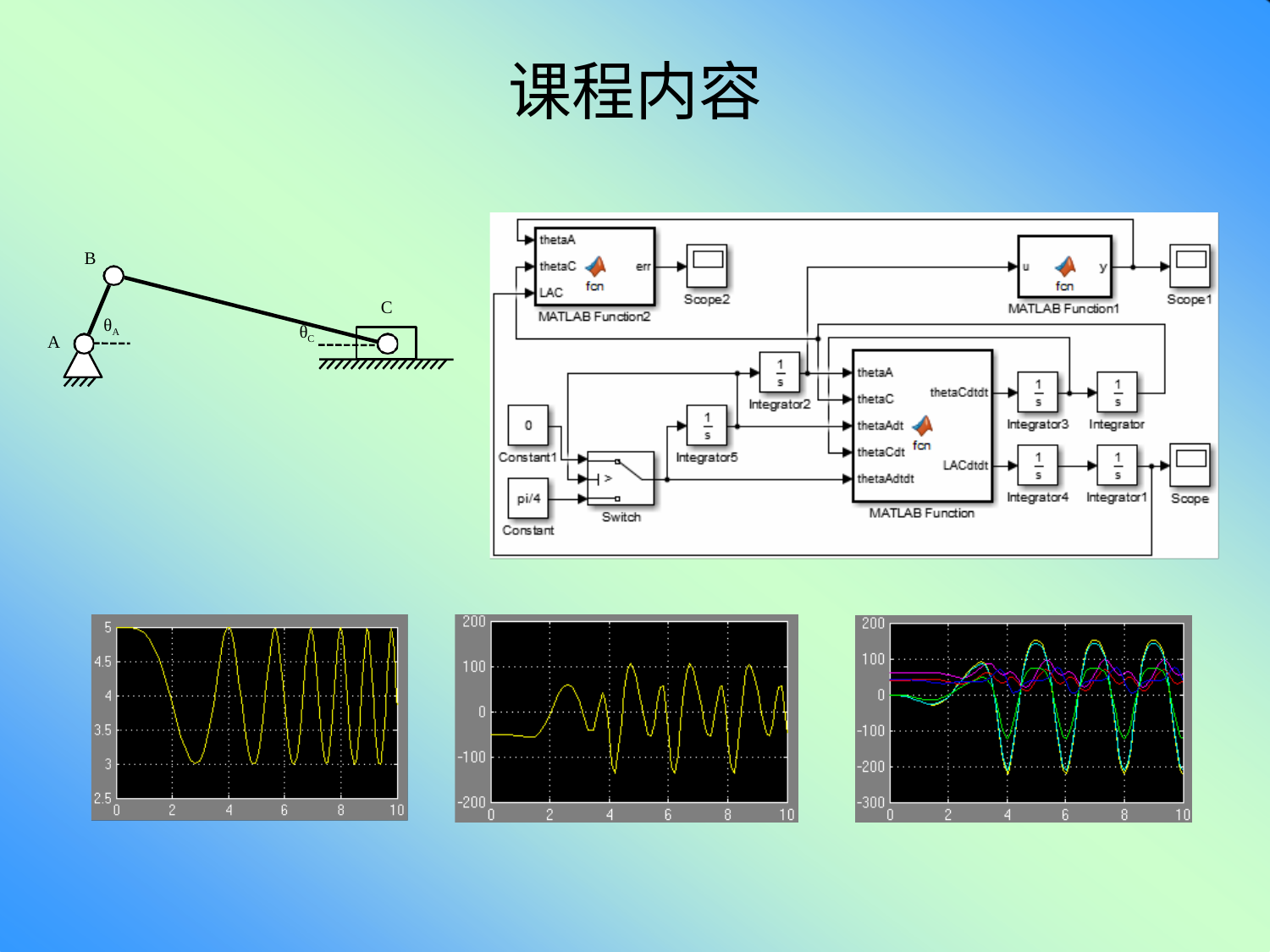

# 课程内容

B

C
θA
θC

A